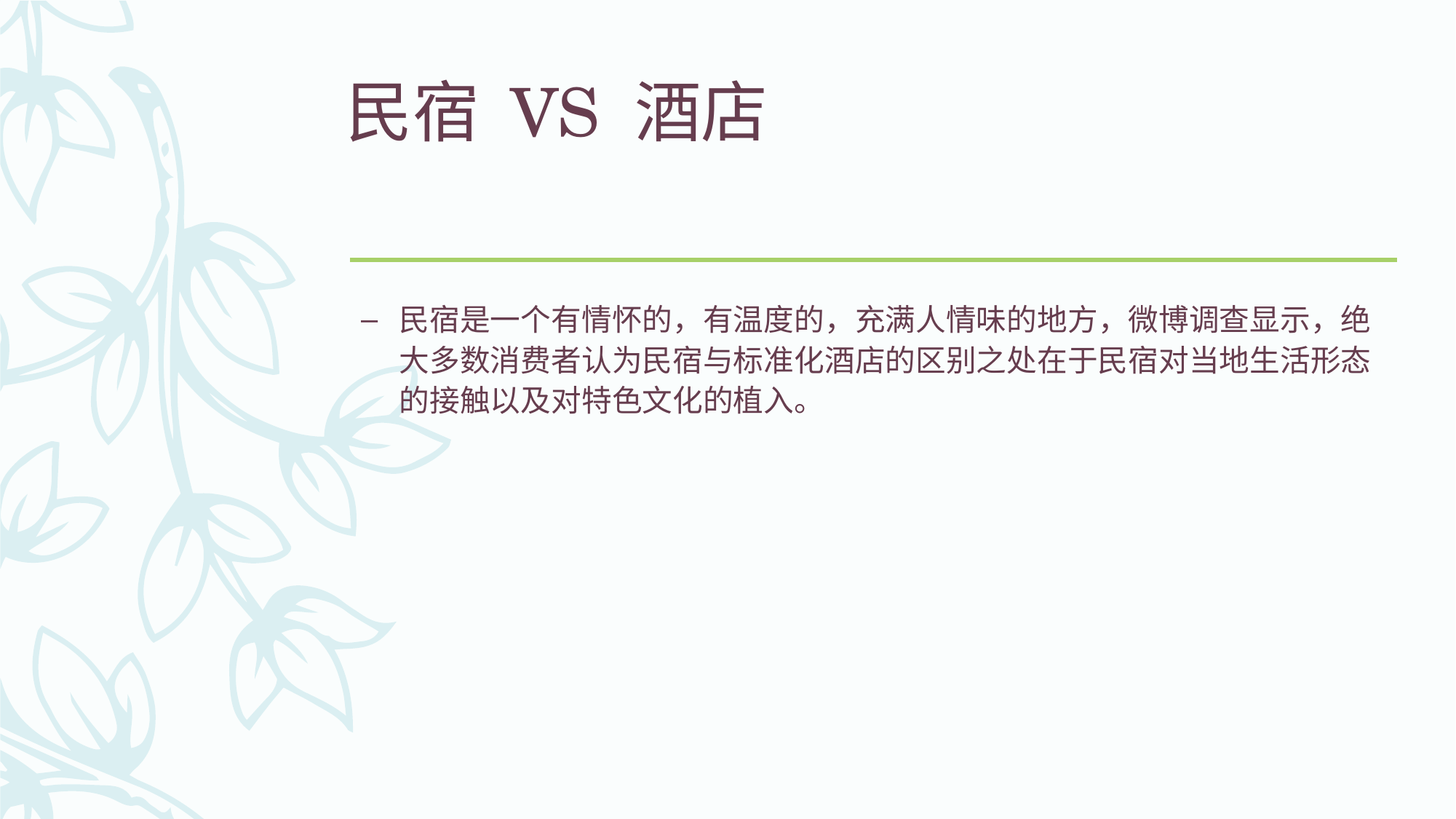

# 民宿 VS 酒店
民宿是一个有情怀的，有温度的，充满人情味的地方，微博调查显示，绝大多数消费者认为民宿与标准化酒店的区别之处在于民宿对当地生活形态的接触以及对特色文化的植入。